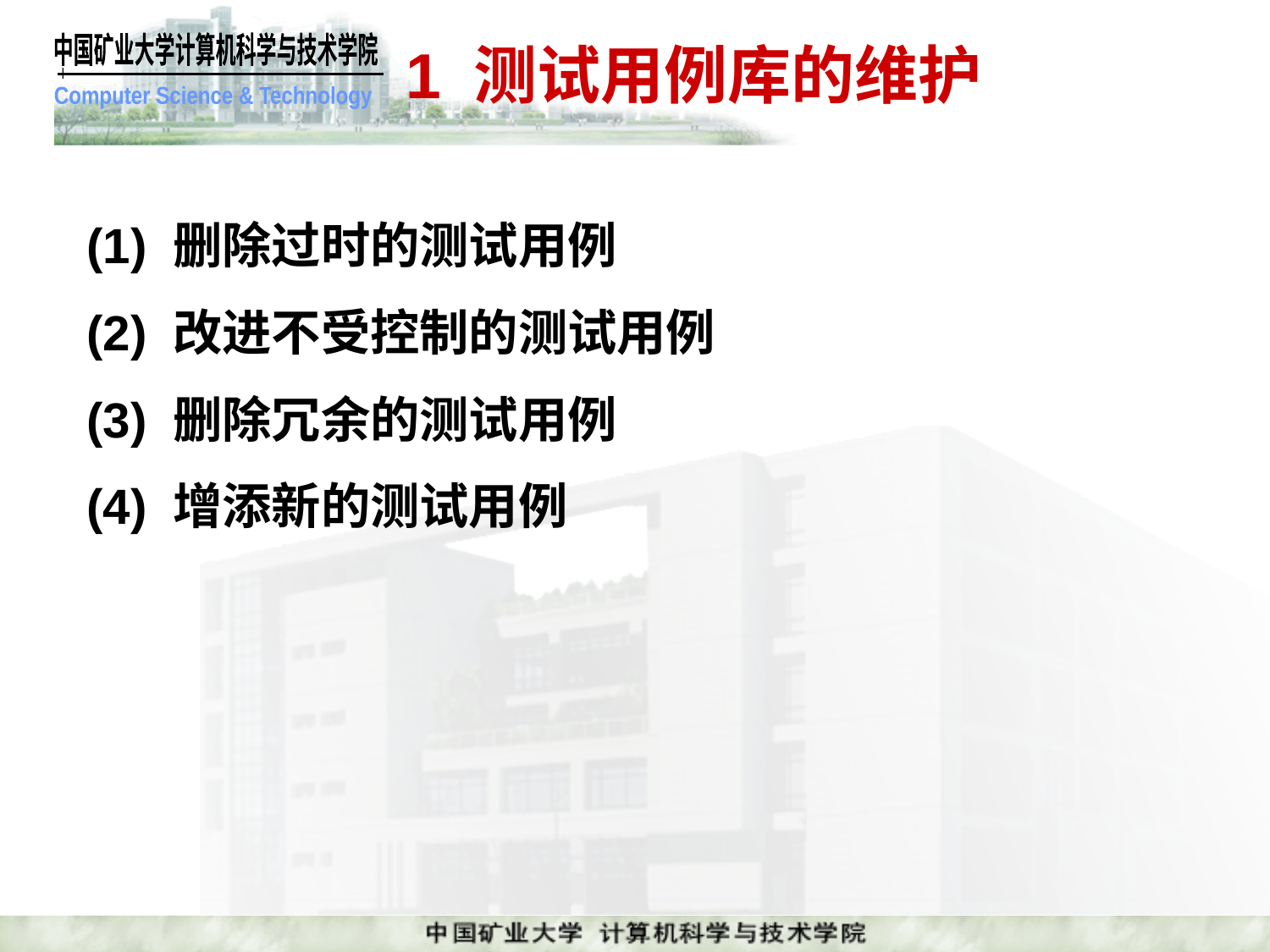

1 测试用例库的维护
(1) 删除过时的测试用例
(2) 改进不受控制的测试用例
(3) 删除冗余的测试用例
(4) 增添新的测试用例